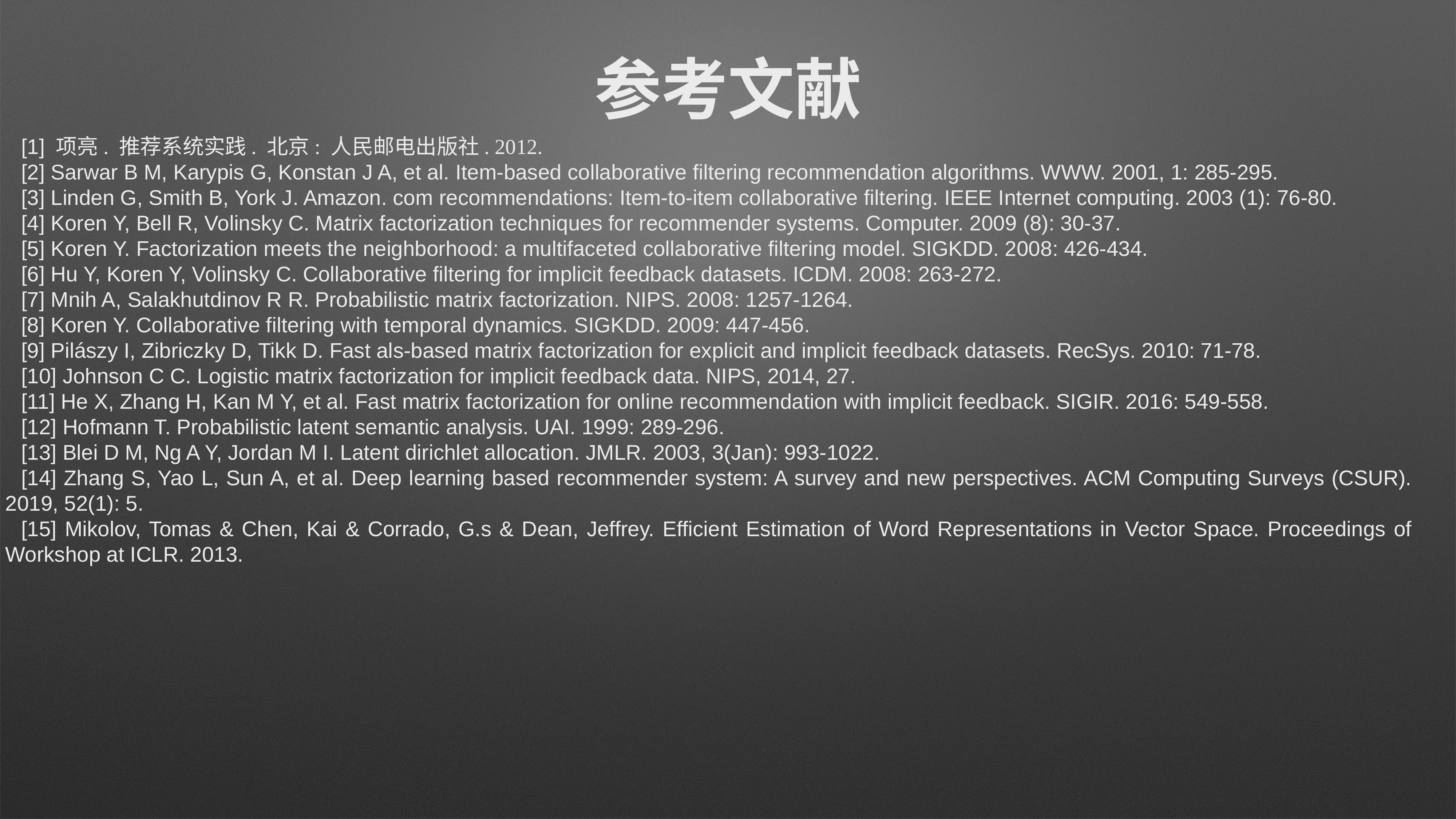

参考文献
[1] 项亮. 推荐系统实践. 北京: 人民邮电出版社. 2012.
[2] Sarwar B M, Karypis G, Konstan J A, et al. Item-based collaborative filtering recommendation algorithms. WWW. 2001, 1: 285-295.
[3] Linden G, Smith B, York J. Amazon. com recommendations: Item-to-item collaborative filtering. IEEE Internet computing. 2003 (1): 76-80.
[4] Koren Y, Bell R, Volinsky C. Matrix factorization techniques for recommender systems. Computer. 2009 (8): 30-37.
[5] Koren Y. Factorization meets the neighborhood: a multifaceted collaborative filtering model. SIGKDD. 2008: 426-434.
[6] Hu Y, Koren Y, Volinsky C. Collaborative filtering for implicit feedback datasets. ICDM. 2008: 263-272.
[7] Mnih A, Salakhutdinov R R. Probabilistic matrix factorization. NIPS. 2008: 1257-1264.
[8] Koren Y. Collaborative filtering with temporal dynamics. SIGKDD. 2009: 447-456.
[9] Pilászy I, Zibriczky D, Tikk D. Fast als-based matrix factorization for explicit and implicit feedback datasets. RecSys. 2010: 71-78.
[10] Johnson C C. Logistic matrix factorization for implicit feedback data. NIPS, 2014, 27.
[11] He X, Zhang H, Kan M Y, et al. Fast matrix factorization for online recommendation with implicit feedback. SIGIR. 2016: 549-558.
[12] Hofmann T. Probabilistic latent semantic analysis. UAI. 1999: 289-296.
[13] Blei D M, Ng A Y, Jordan M I. Latent dirichlet allocation. JMLR. 2003, 3(Jan): 993-1022.
[14] Zhang S, Yao L, Sun A, et al. Deep learning based recommender system: A survey and new perspectives. ACM Computing Surveys (CSUR). 2019, 52(1): 5.
[15] Mikolov, Tomas & Chen, Kai & Corrado, G.s & Dean, Jeffrey. Efficient Estimation of Word Representations in Vector Space. Proceedings of Workshop at ICLR. 2013.